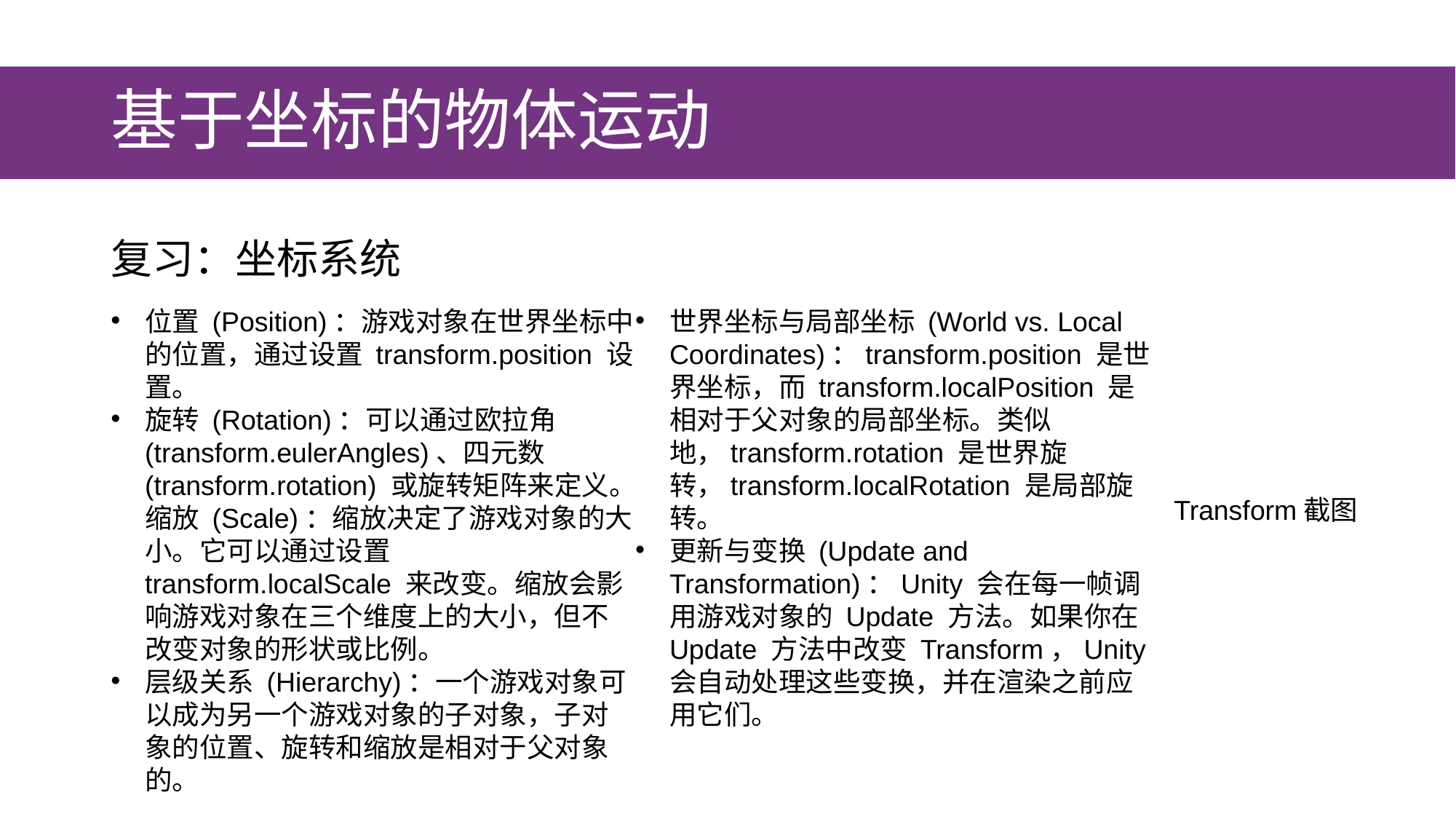

# 基于坐标的物体运动

复习：坐标系统
位置 (Position)：游戏对象在世界坐标中的位置，通过设置 transform.position 设置。
旋转 (Rotation)：可以通过欧拉角 (transform.eulerAngles)、四元数 (transform.rotation) 或旋转矩阵来定义。缩放 (Scale)：缩放决定了游戏对象的大小。它可以通过设置 transform.localScale 来改变。缩放会影响游戏对象在三个维度上的大小，但不改变对象的形状或比例。
层级关系 (Hierarchy)：一个游戏对象可以成为另一个游戏对象的子对象，子对象的位置、旋转和缩放是相对于父对象的。
世界坐标与局部坐标 (World vs. Local Coordinates)：transform.position 是世界坐标，而 transform.localPosition 是相对于父对象的局部坐标。类似地，transform.rotation 是世界旋转，transform.localRotation 是局部旋转。
更新与变换 (Update and Transformation)：Unity 会在每一帧调用游戏对象的 Update 方法。如果你在 Update 方法中改变 Transform，Unity 会自动处理这些变换，并在渲染之前应用它们。
Transform截图